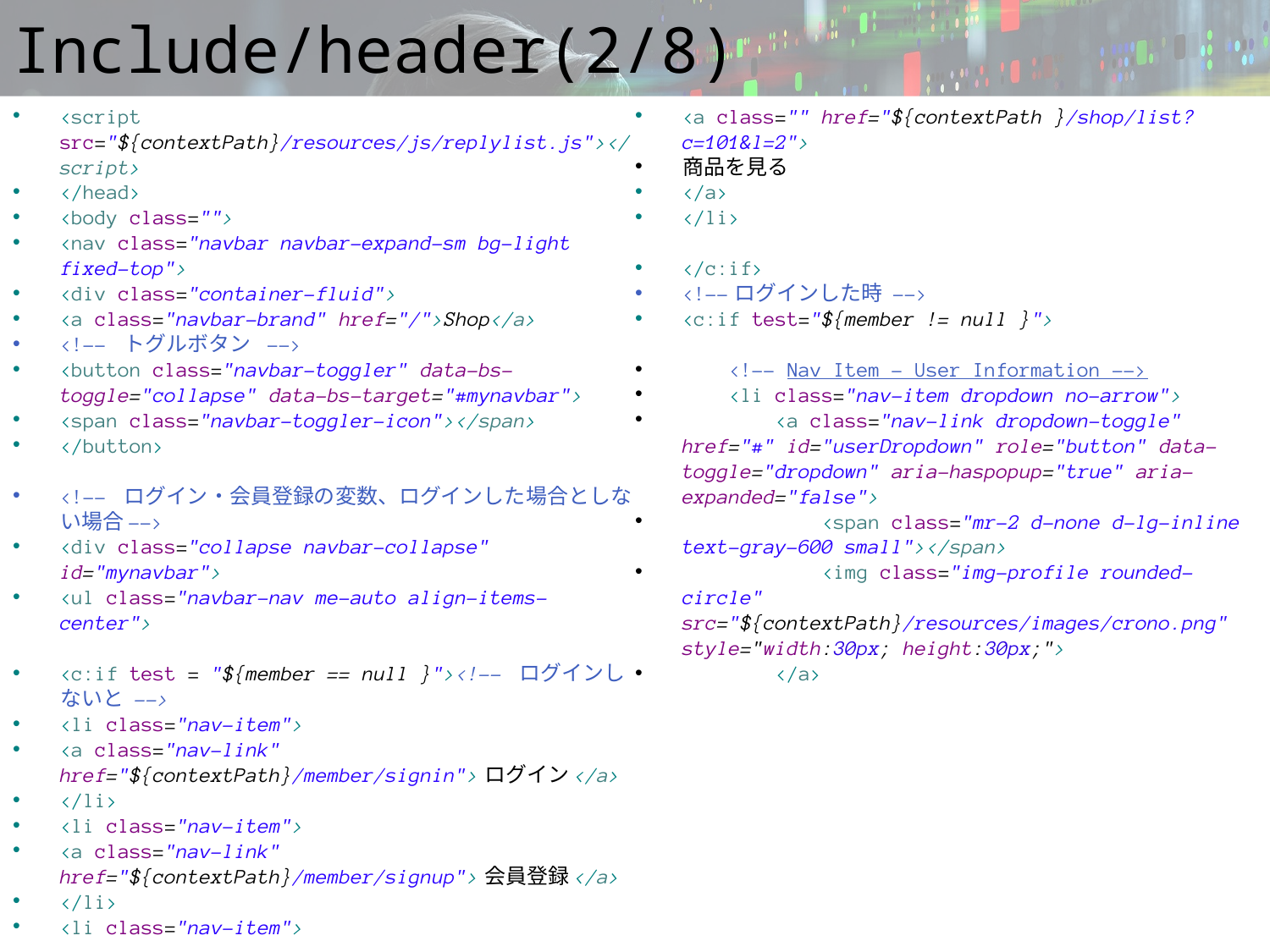

# Include/header(2/8)
<script src="${contextPath}/resources/js/replylist.js"></script>
</head>
<body class="">
<nav class="navbar navbar-expand-sm bg-light  fixed-top">
<div class="container-fluid">
<a class="navbar-brand" href="/">Shop</a>
<!-- トグルボタン  -->
<button class="navbar-toggler" data-bs-toggle="collapse" data-bs-target="#mynavbar">
<span class="navbar-toggler-icon"></span>
</button>

<!-- ログイン・会員登録の変数、ログインした場合としない場合-->
<div class="collapse navbar-collapse" id="mynavbar">
<ul class="navbar-nav me-auto align-items-center">

<c:if test = "${member == null }"><!-- ログインしないと -->
<li class="nav-item">
<a class="nav-link" href="${contextPath}/member/signin">ログイン</a>
</li>
<li class="nav-item">
<a class="nav-link" href="${contextPath}/member/signup">会員登録</a>
</li>
<li class="nav-item">
<a class="" href="${contextPath }/shop/list?c=101&l=2">
商品を見る
</a>
</li>

</c:if>
<!--ログインした時 -->
<c:if test="${member != null }">

    <!-- Nav Item - User Information -->
    <li class="nav-item dropdown no-arrow">
        <a class="nav-link dropdown-toggle" href="#" id="userDropdown" role="button" data-toggle="dropdown" aria-haspopup="true" aria-expanded="false">
            <span class="mr-2 d-none d-lg-inline text-gray-600 small"></span>
            <img class="img-profile rounded-circle" src="${contextPath}/resources/images/crono.png" style="width:30px; height:30px;">
        </a>